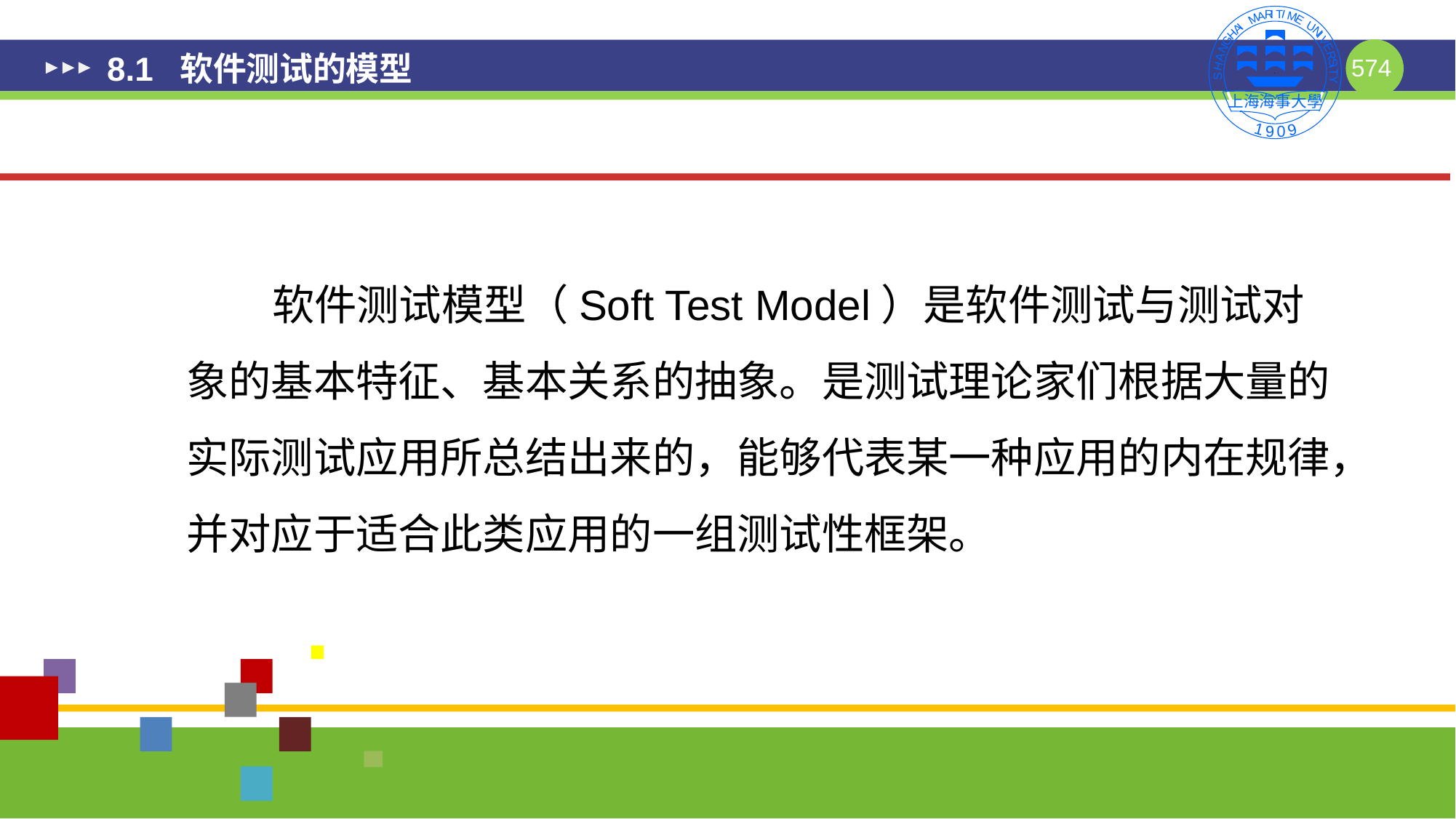

# 8.1  软件测试的模型

        软件测试模型（Soft Test Model）是软件测试与测试对象的基本特征、基本关系的抽象。是测试理论家们根据大量的实际测试应用所总结出来的，能够代表某一种应用的内在规律，并对应于适合此类应用的一组测试性框架。

574